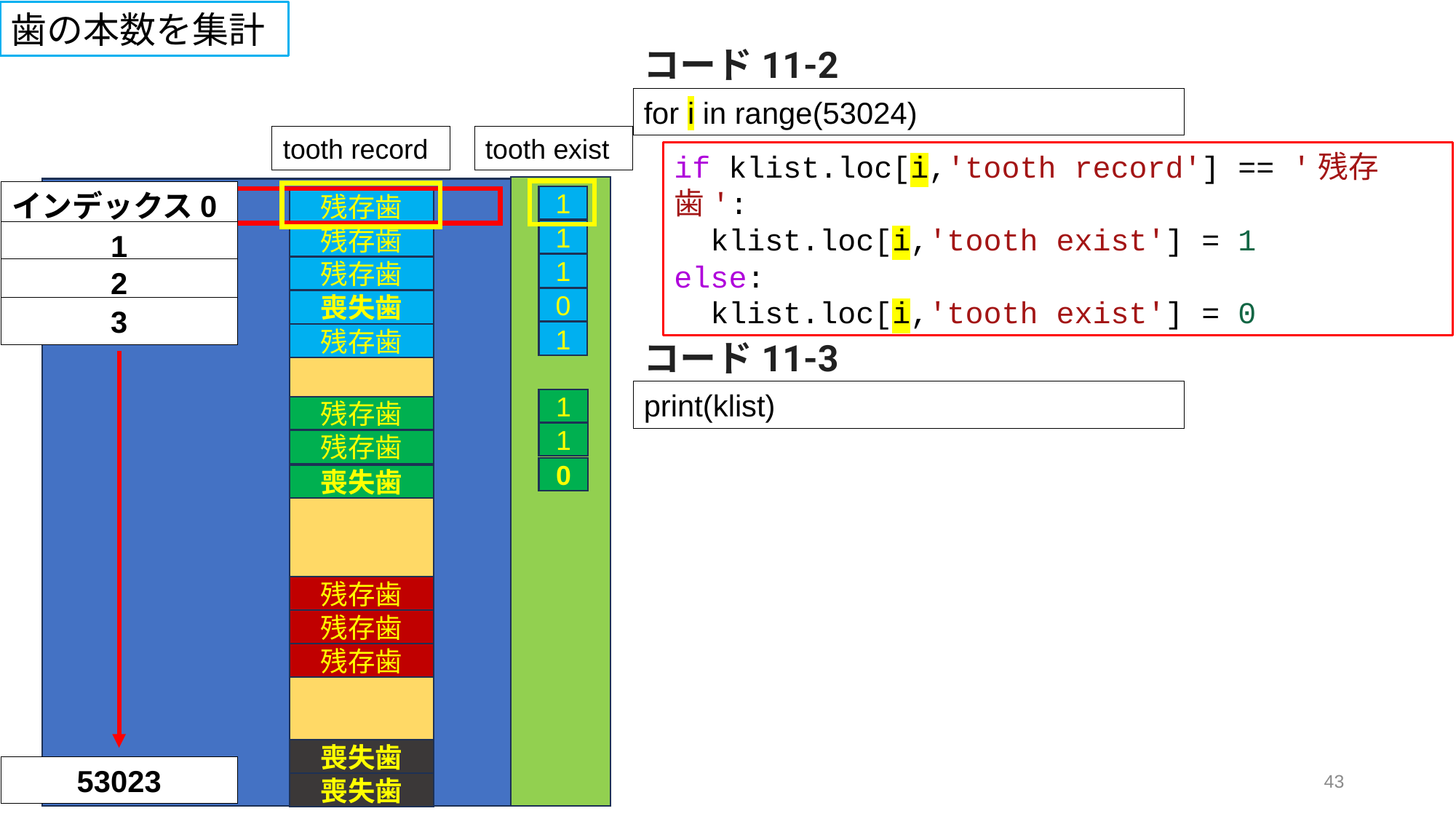

歯の本数を集計
コード11-2
for i in range(53024)
tooth record
tooth exist
if klist.loc[i,'tooth record'] == '残存歯':
  klist.loc[i,'tooth exist'] = 1
else:
  klist.loc[i,'tooth exist'] = 0

インデックス0

1

残存歯
1
1
残存歯
1
残存歯
2
0
喪失歯
3
1
残存歯
コード11-3
print(klist)
1
残存歯
1
残存歯
0
喪失歯
残存歯
残存歯
残存歯
喪失歯
53023
43
喪失歯